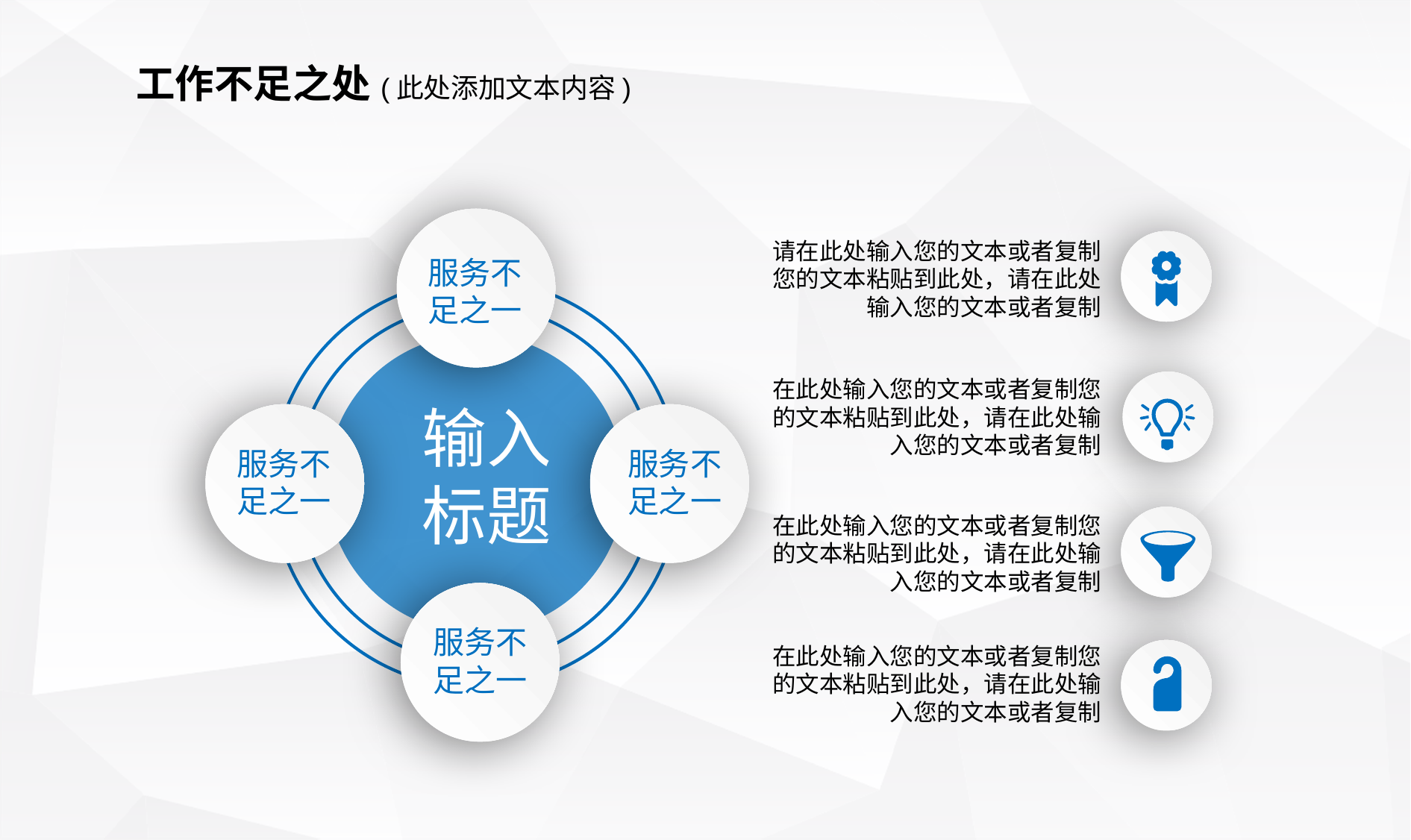

工作不足之处(此处添加文本内容)

服务不足之一

服务不
足之一
服务不足之一

服务不
足之一
请在此处输入您的文本或者复制您的文本粘贴到此处，请在此处输入您的文本或者复制

在此处输入您的文本或者复制您的文本粘贴到此处，请在此处输入您的文本或者复制

输入
标题

在此处输入您的文本或者复制您的文本粘贴到此处，请在此处输入您的文本或者复制

在此处输入您的文本或者复制您的文本粘贴到此处，请在此处输入您的文本或者复制